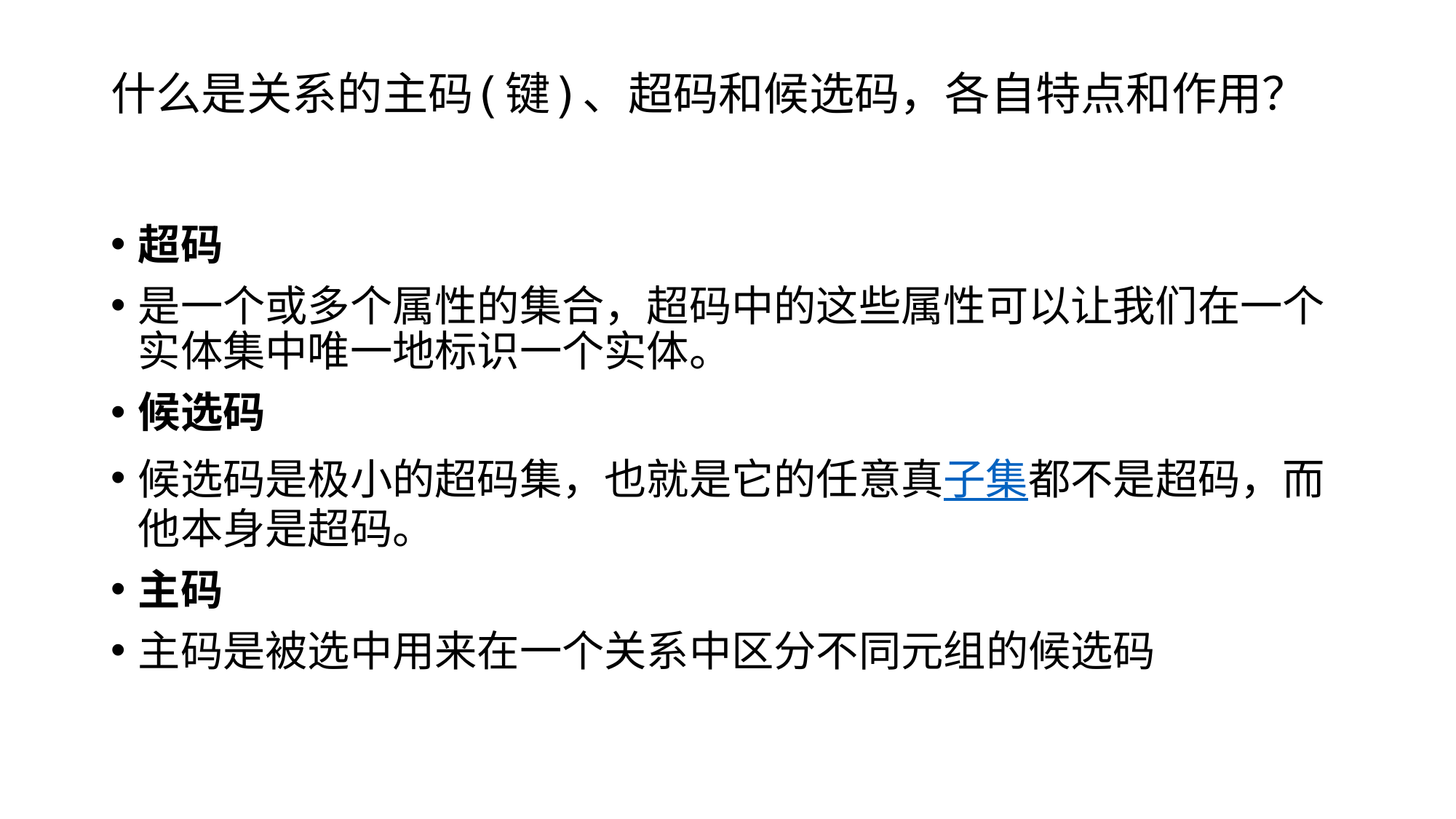

# 什么是关系的主码(键)、超码和候选码，各自特点和作用？
超码
是一个或多个属性的集合，超码中的这些属性可以让我们在一个实体集中唯一地标识一个实体。
候选码
候选码是极小的超码集，也就是它的任意真子集都不是超码，而他本身是超码。
主码
主码是被选中用来在一个关系中区分不同元组的候选码